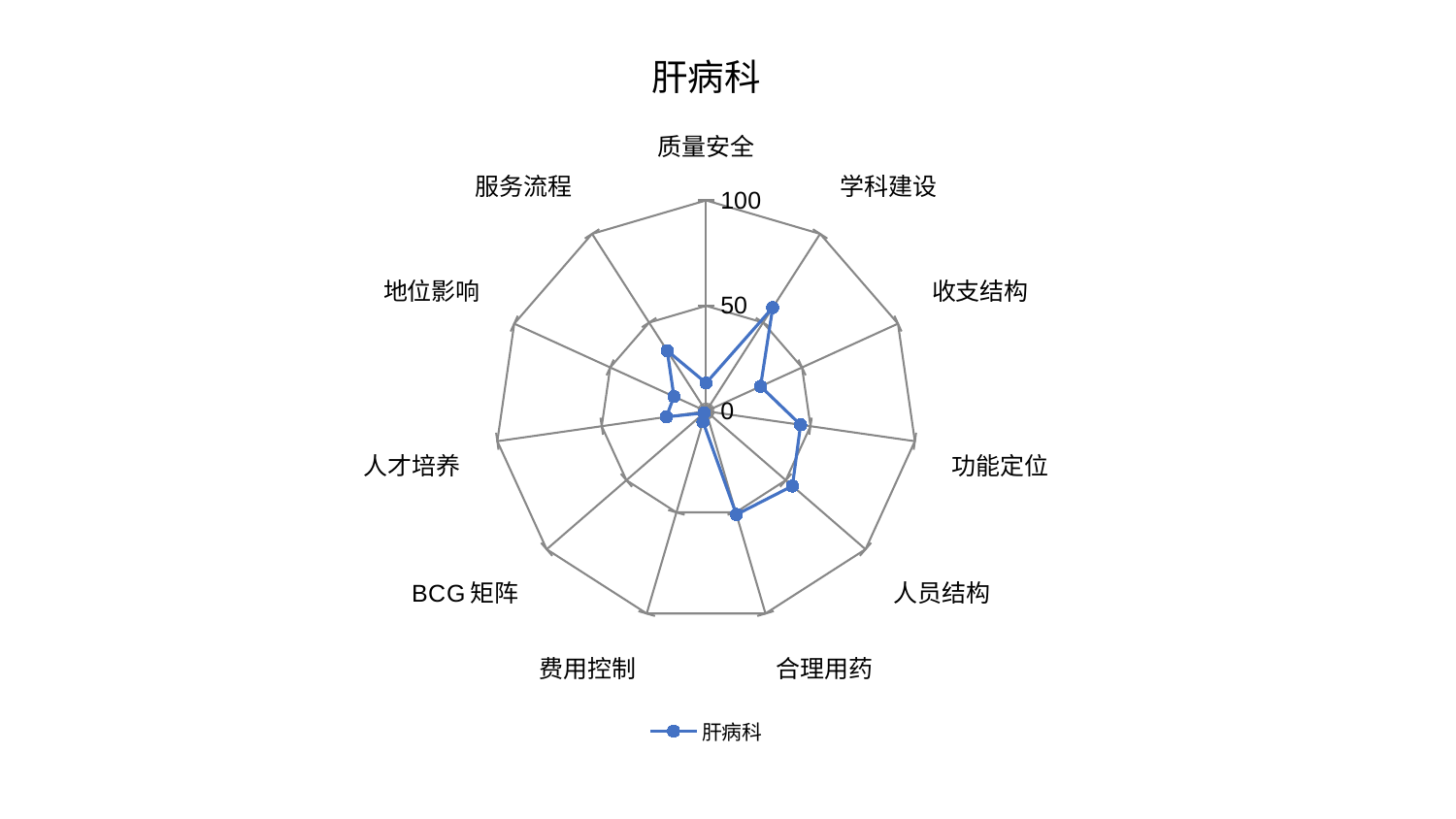

### Chart: 肝病科

| Category | 肝病科 |
|---|---|
| 质量安全 | 13.366517856450065 |
| 学科建设 | 58.433449625521575 |
| 收支结构 | 28.407819344700044 |
| 功能定位 | 45.25783401536412 |
| 人员结构 | 54.15181414217458 |
| 合理用药 | 51.06333020363061 |
| 费用控制 | 5.25375694397594 |
| BCG矩阵 | 1.2217509695288997 |
| 人才培养 | 19.02595178243078 |
| 地位影响 | 16.769646702870205 |
| 服务流程 | 34.16528929854108 |
153